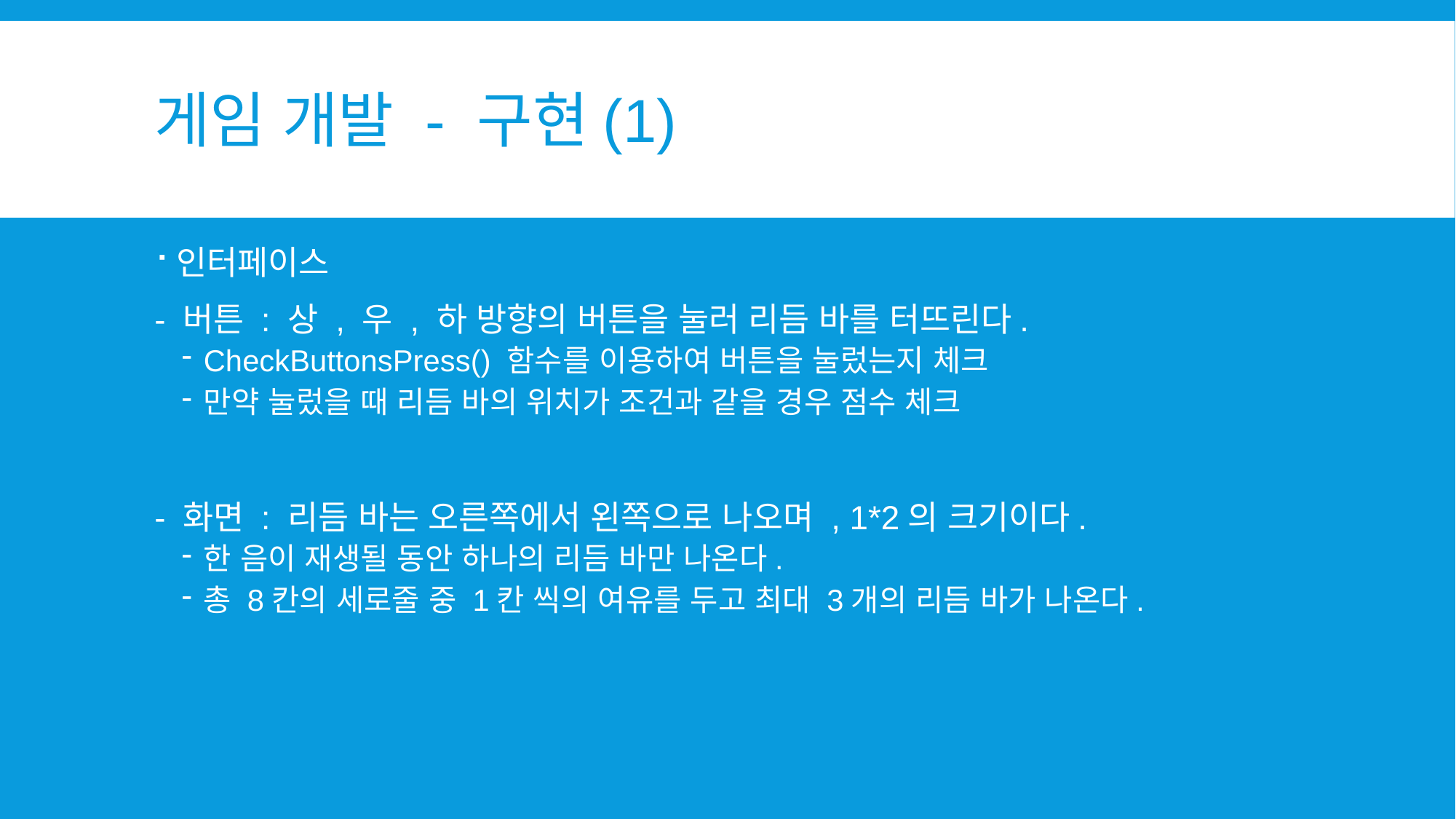

# 게임 개발 - 구현(1)
인터페이스
- 버튼 : 상 , 우 , 하 방향의 버튼을 눌러 리듬 바를 터뜨린다.
CheckButtonsPress() 함수를 이용하여 버튼을 눌렀는지 체크
만약 눌렀을 때 리듬 바의 위치가 조건과 같을 경우 점수 체크

- 화면 : 리듬 바는 오른쪽에서 왼쪽으로 나오며 , 1*2의 크기이다.
한 음이 재생될 동안 하나의 리듬 바만 나온다.
총 8칸의 세로줄 중 1칸 씩의 여유를 두고 최대 3개의 리듬 바가 나온다.